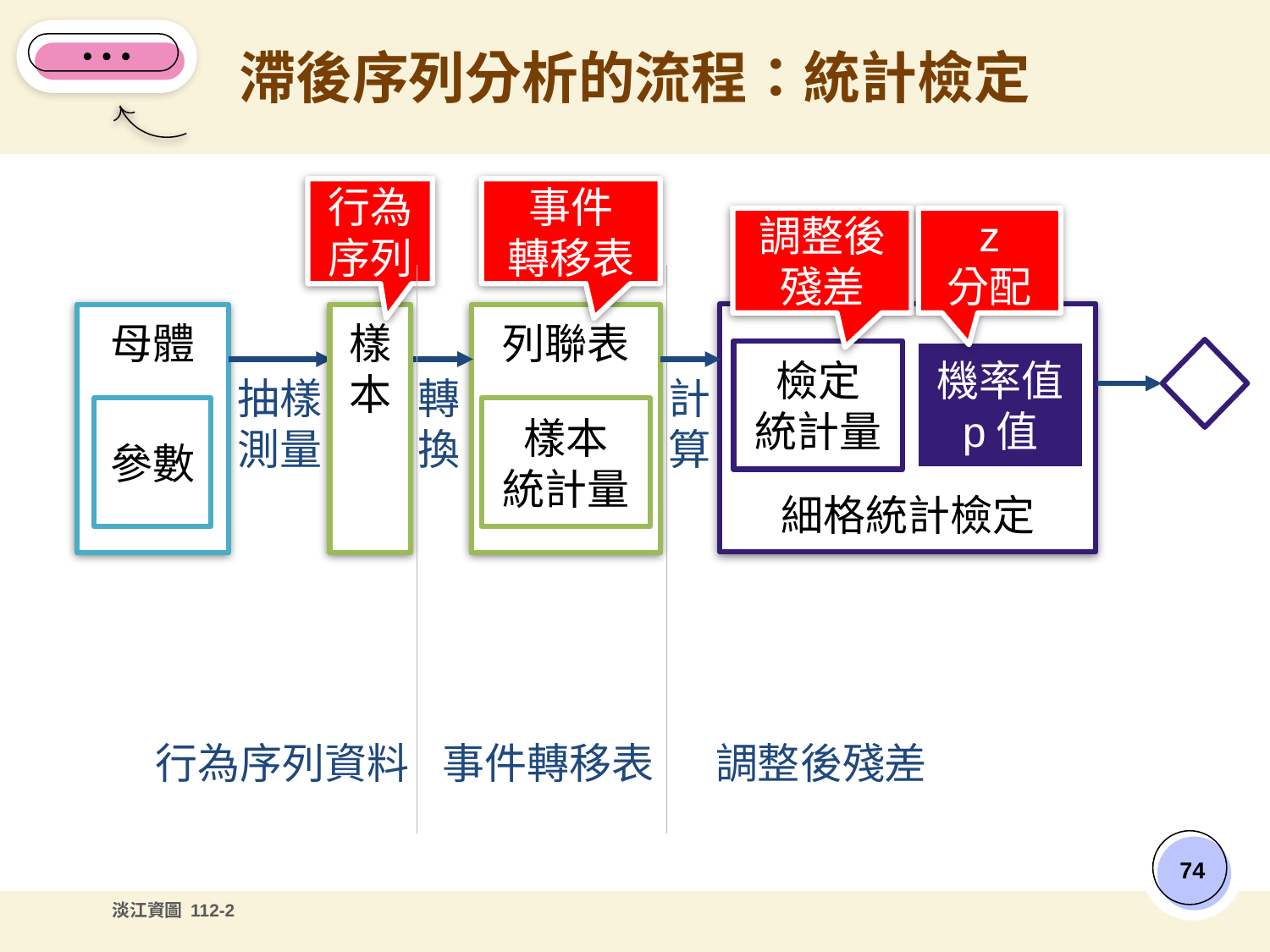

# 滯後序列分析的流程：統計檢定
行為
序列
事件
轉移表
調整後殘差
z
分配
細格統計檢定
母體
樣本
列聯表

檢定
統計量
機率值
p值
抽樣
測量
轉換
計算
參數
樣本
統計量
行為序列資料
事件轉移表
調整後殘差
74